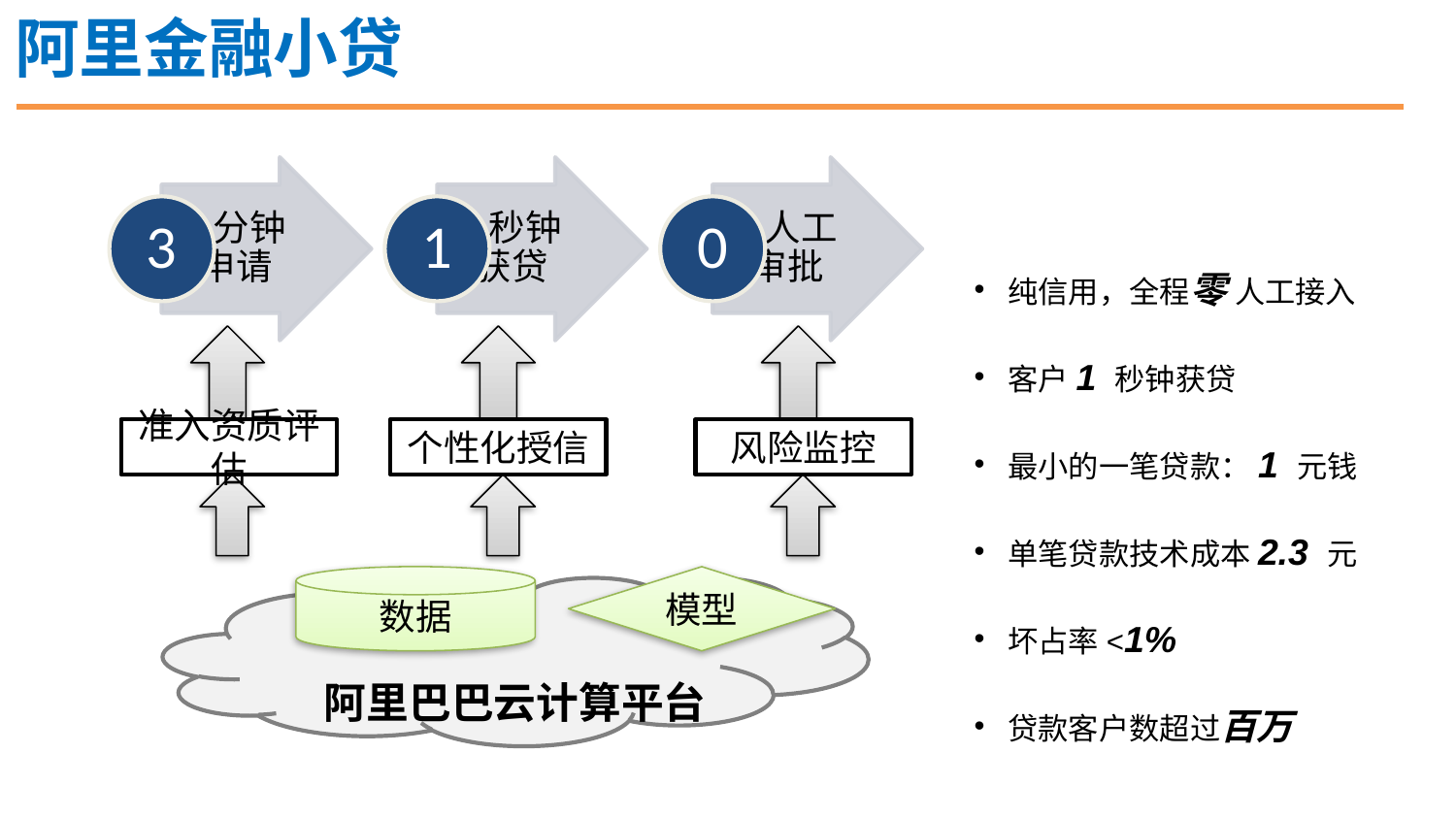

阿里金融小贷
3分钟申请
3
1秒钟获贷
1
0人工审批
0
纯信用，全程零 人工接入
客户1 秒钟获贷
最小的一笔贷款：1 元钱
单笔贷款技术成本2.3 元
坏占率<1%
贷款客户数超过百万

准入资质评估
个性化授信
风险监控

数据
模型

    阿里巴巴云计算平台